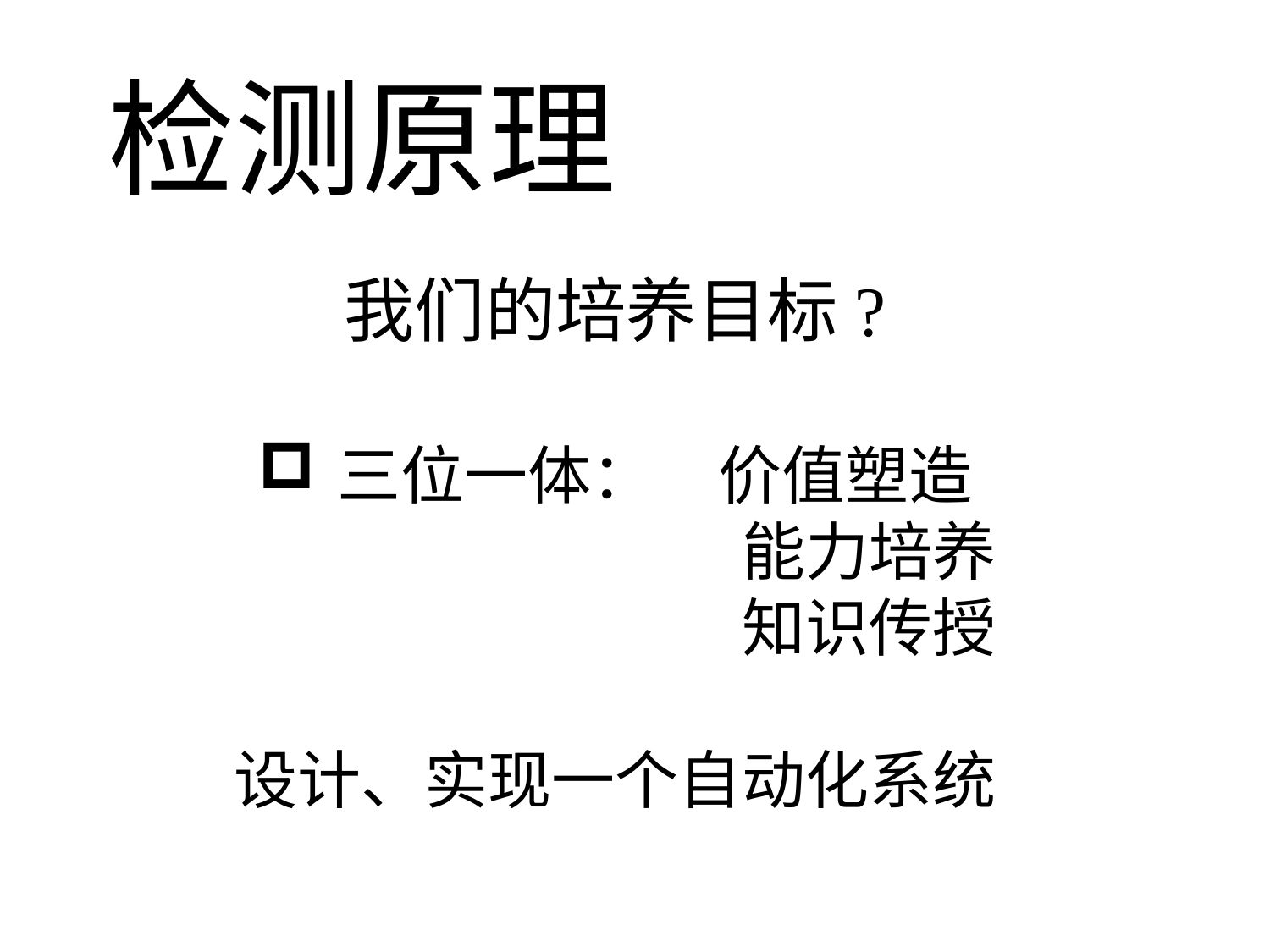

检测原理
我们的培养目标?

三位一体：	价值塑造
				能力培养
				知识传授

设计、实现一个自动化系统